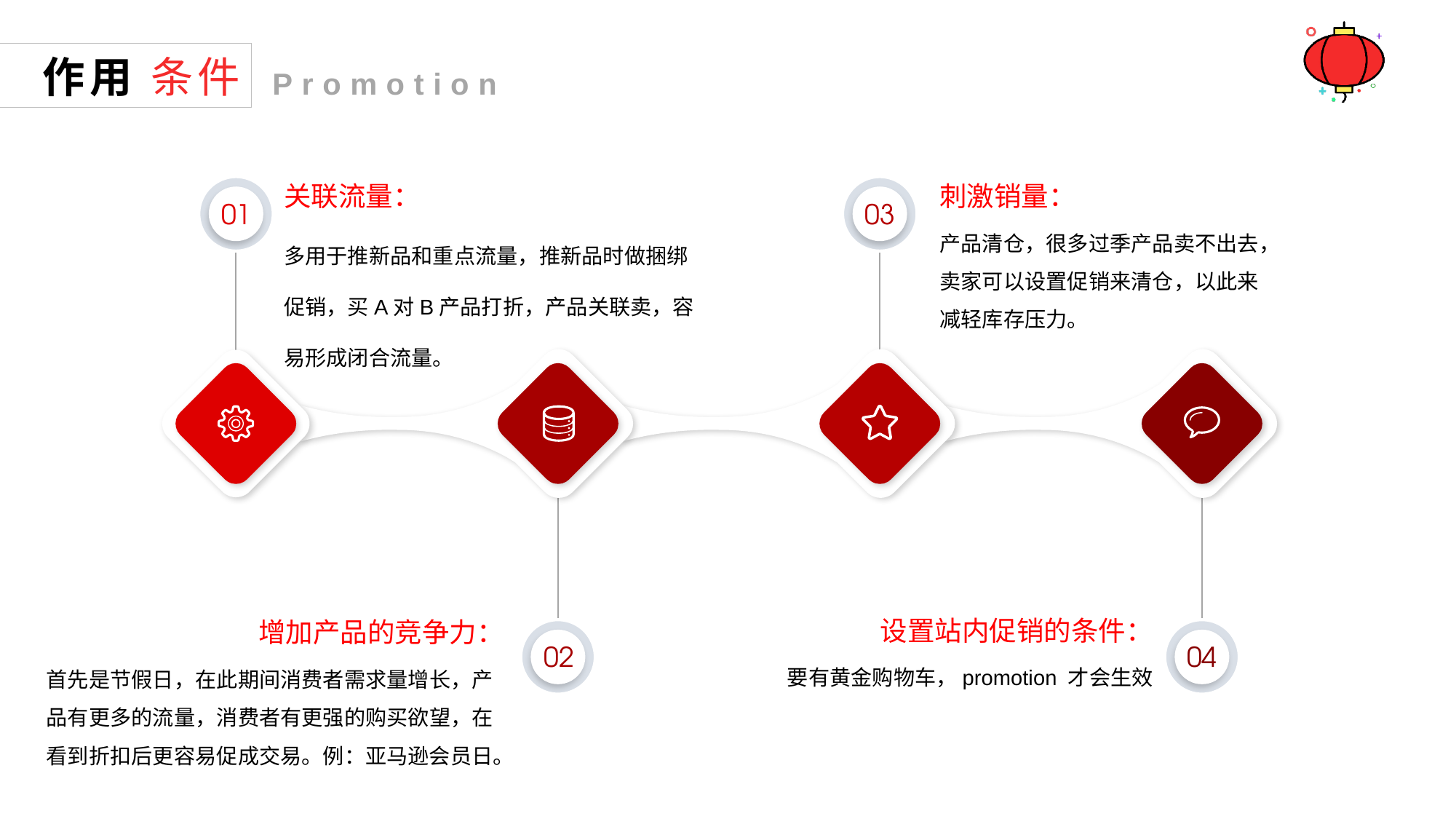

作用 条件
Promotion
关联流量：
80

01
多用于推新品和重点流量，推新品时做捆绑促销，买A对B产品打折，产品关联卖，容易形成闭合流量。
刺激销量：

03
产品清仓，很多过季产品卖不出去，卖家可以设置促销来清仓，以此来减轻库存压力。

增加产品的竞争力：

02
首先是节假日，在此期间消费者需求量增长，产品有更多的流量，消费者有更强的购买欲望，在看到折扣后更容易促成交易。例：亚马逊会员日。
设置站内促销的条件：

04
要有黄金购物车，promotion 才会生效